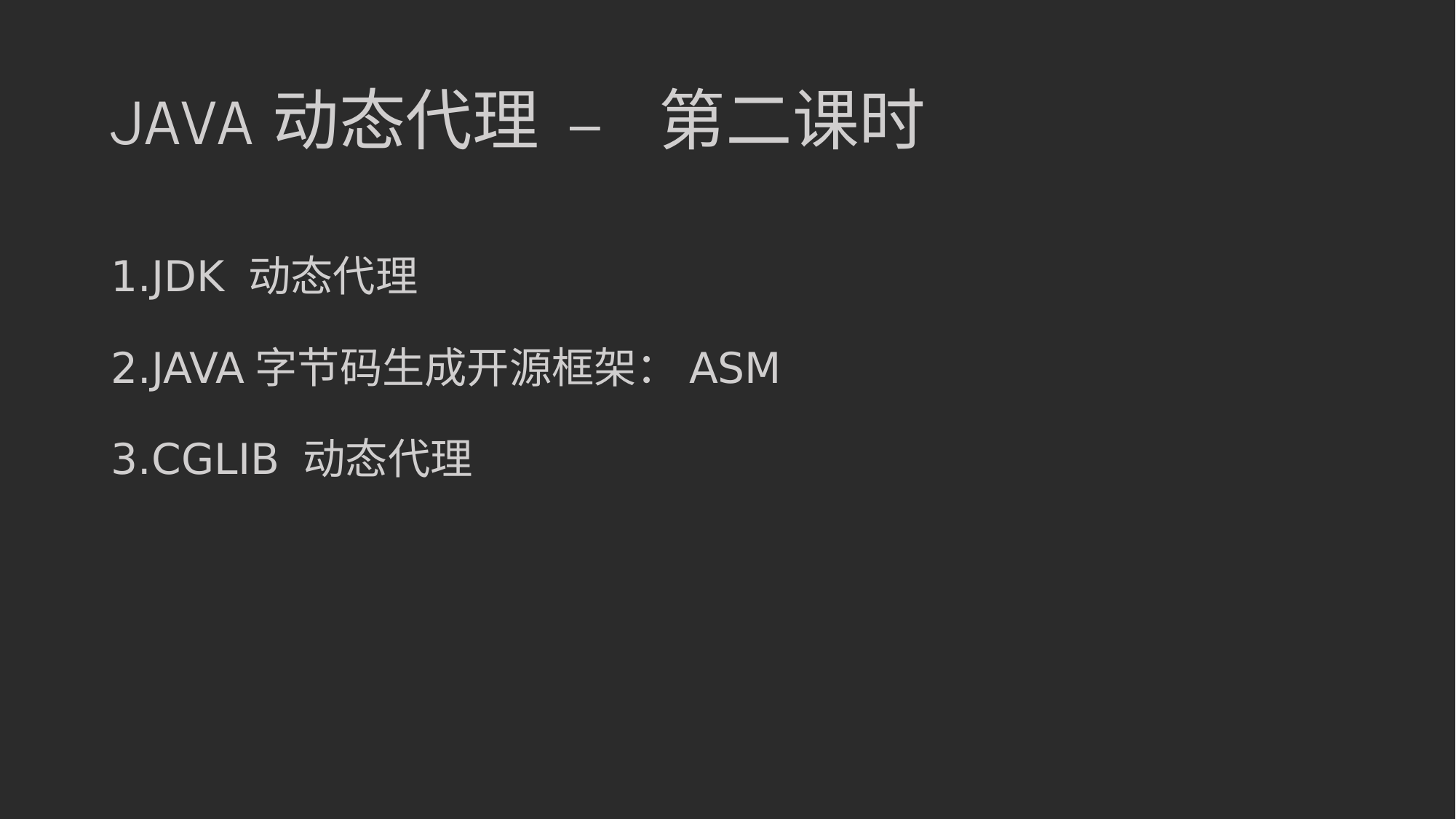

# JAVA动态代理 - 第二课时
JDK 动态代理
JAVA字节码生成开源框架：ASM
CGLIB 动态代理